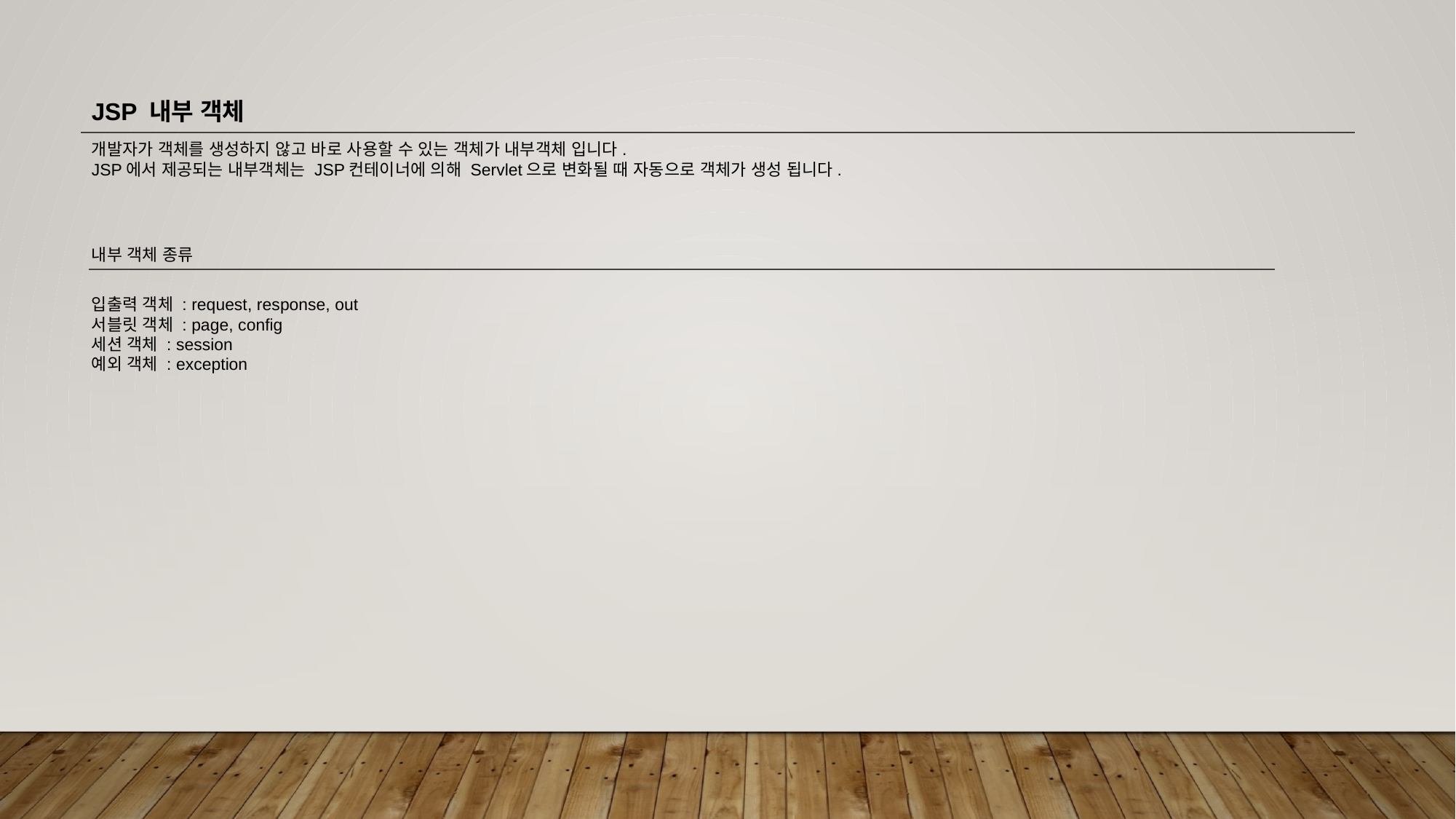

JSP 내부 객체
개발자가 객체를 생성하지 않고 바로 사용할 수 있는 객체가 내부객체 입니다.
JSP에서 제공되는 내부객체는 JSP컨테이너에 의해 Servlet으로 변화될 때 자동으로 객체가 생성 됩니다.
내부 객체 종류
입출력 객체 : request, response, out
서블릿 객체 : page, config
세션 객체 : session
예외 객체 : exception